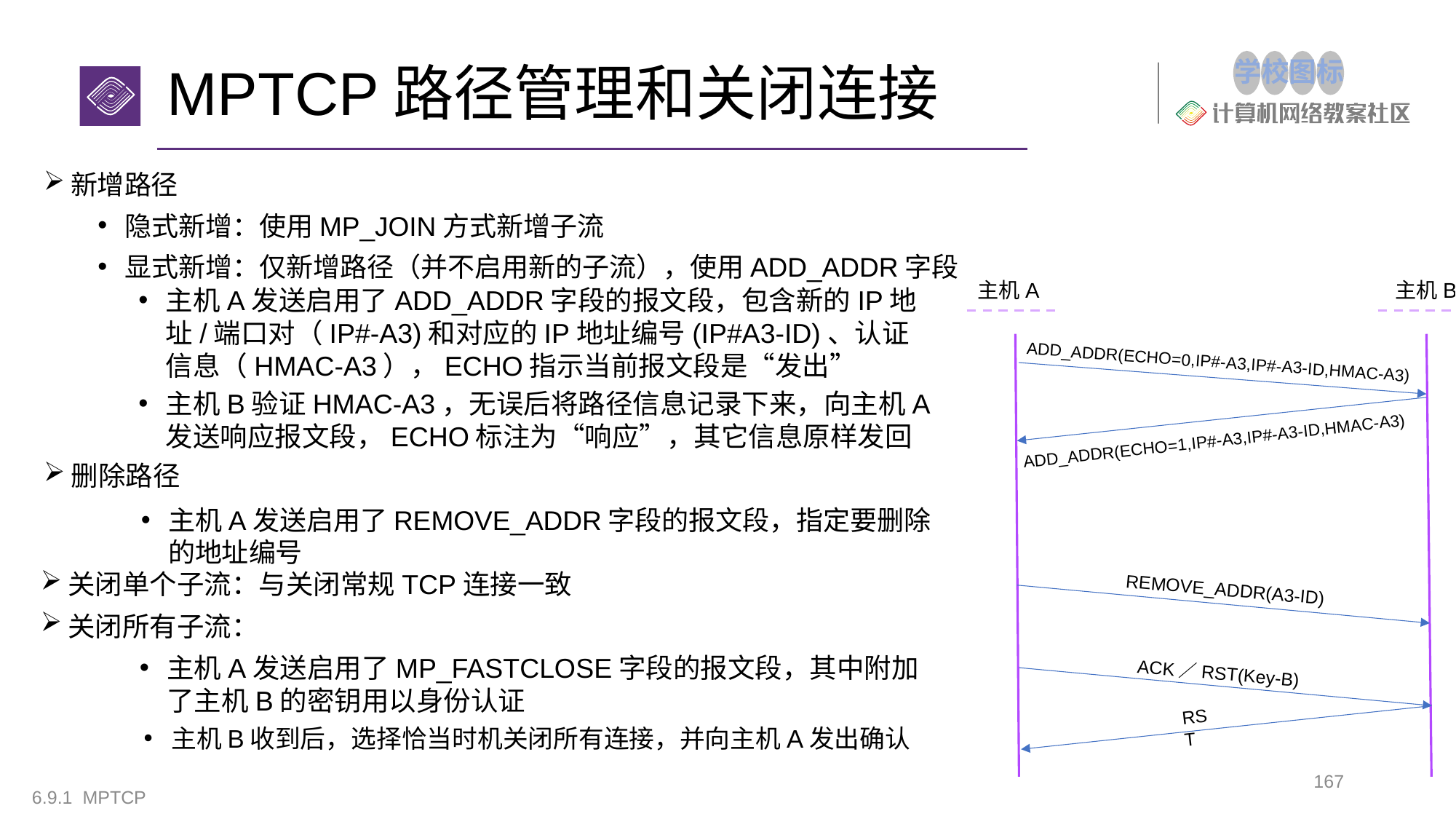

# MPTCP路径管理和关闭连接
新增路径
隐式新增：使用MP_JOIN方式新增子流
显式新增：仅新增路径（并不启用新的子流），使用ADD_ADDR字段
主机A
主机B
主机A发送启用了ADD_ADDR字段的报文段，包含新的IP地址/端口对（IP#-A3)和对应的IP地址编号(IP#A3-ID)、认证信息（HMAC-A3），ECHO指示当前报文段是“发出”
ADD_ADDR(ECHO=0,IP#-A3,IP#-A3-ID,HMAC-A3)
主机B验证HMAC-A3，无误后将路径信息记录下来，向主机A发送响应报文段，ECHO标注为“响应”，其它信息原样发回
ADD_ADDR(ECHO=1,IP#-A3,IP#-A3-ID,HMAC-A3)
删除路径
主机A发送启用了REMOVE_ADDR字段的报文段，指定要删除的地址编号
关闭单个子流：与关闭常规TCP连接一致
关闭所有子流：
REMOVE_ADDR(A3-ID)
主机A发送启用了MP_FASTCLOSE字段的报文段，其中附加了主机B的密钥用以身份认证
ACK／RST(Key-B)
RST
主机B收到后，选择恰当时机关闭所有连接，并向主机A发出确认
167
6.9.1  MPTCP